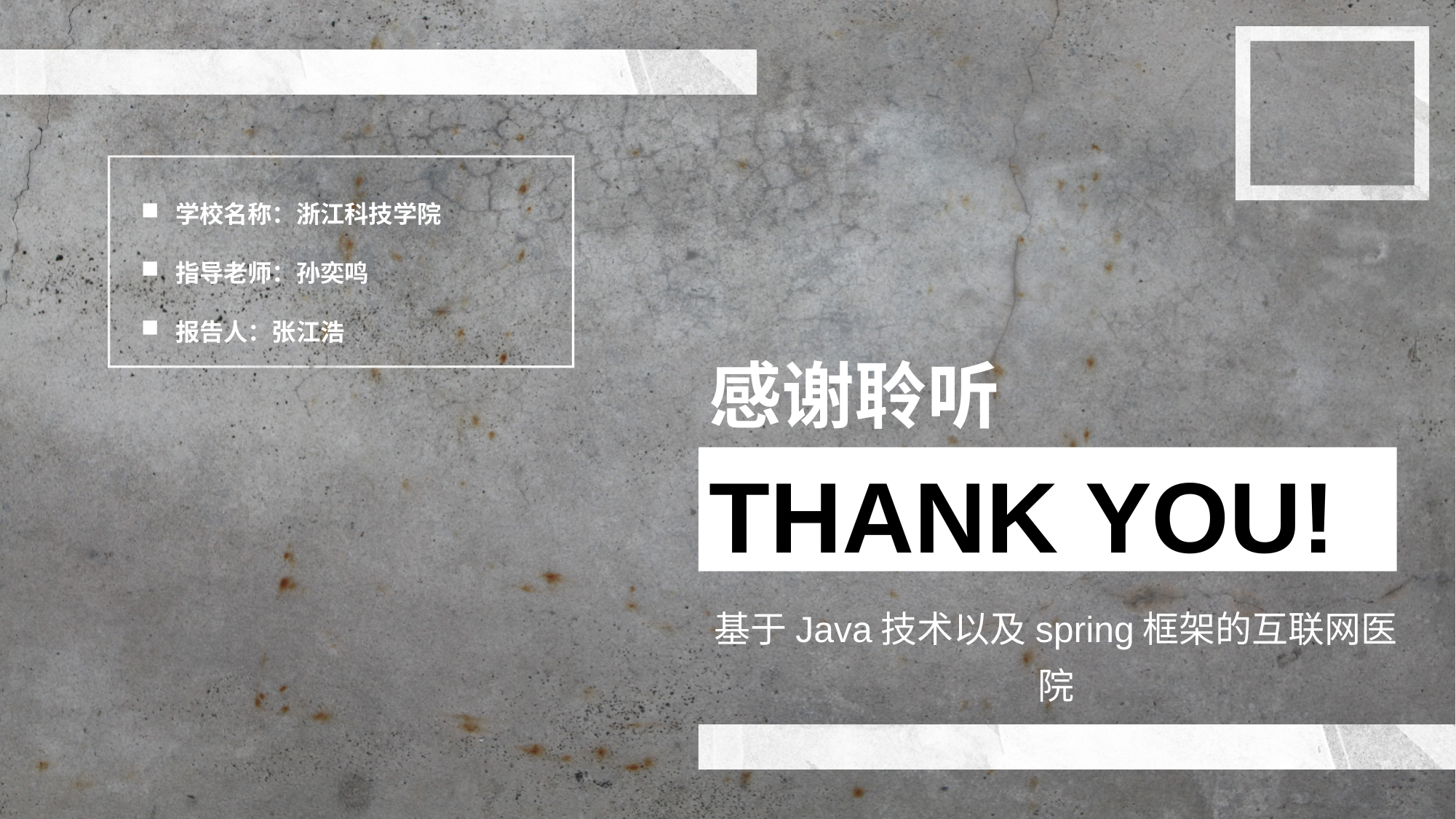

学校名称：浙江科技学院
指导老师：孙奕鸣
报告人：张江浩
感谢聆听
THANK YOU!
基于Java技术以及spring框架的互联网医院